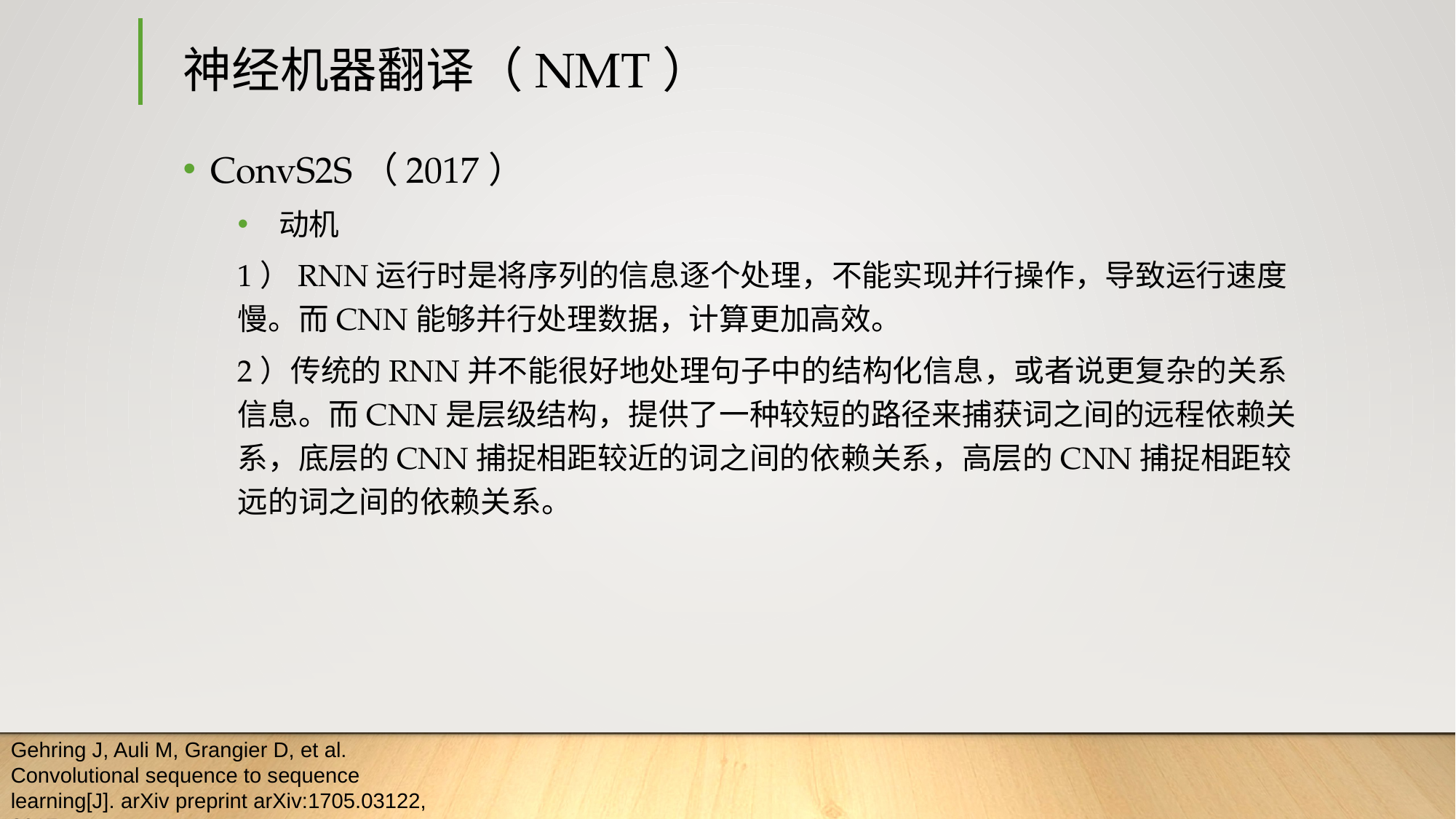

# 神经机器翻译（NMT）
ConvS2S（2017）
动机
1）RNN运行时是将序列的信息逐个处理，不能实现并行操作，导致运行速度慢。而CNN能够并行处理数据，计算更加高效。
2）传统的RNN并不能很好地处理句子中的结构化信息，或者说更复杂的关系信息。而CNN是层级结构，提供了一种较短的路径来捕获词之间的远程依赖关系，底层的CNN捕捉相距较近的词之间的依赖关系，高层的CNN捕捉相距较远的词之间的依赖关系。
Gehring J, Auli M, Grangier D, et al. Convolutional sequence to sequence learning[J]. arXiv preprint arXiv:1705.03122, 2017.